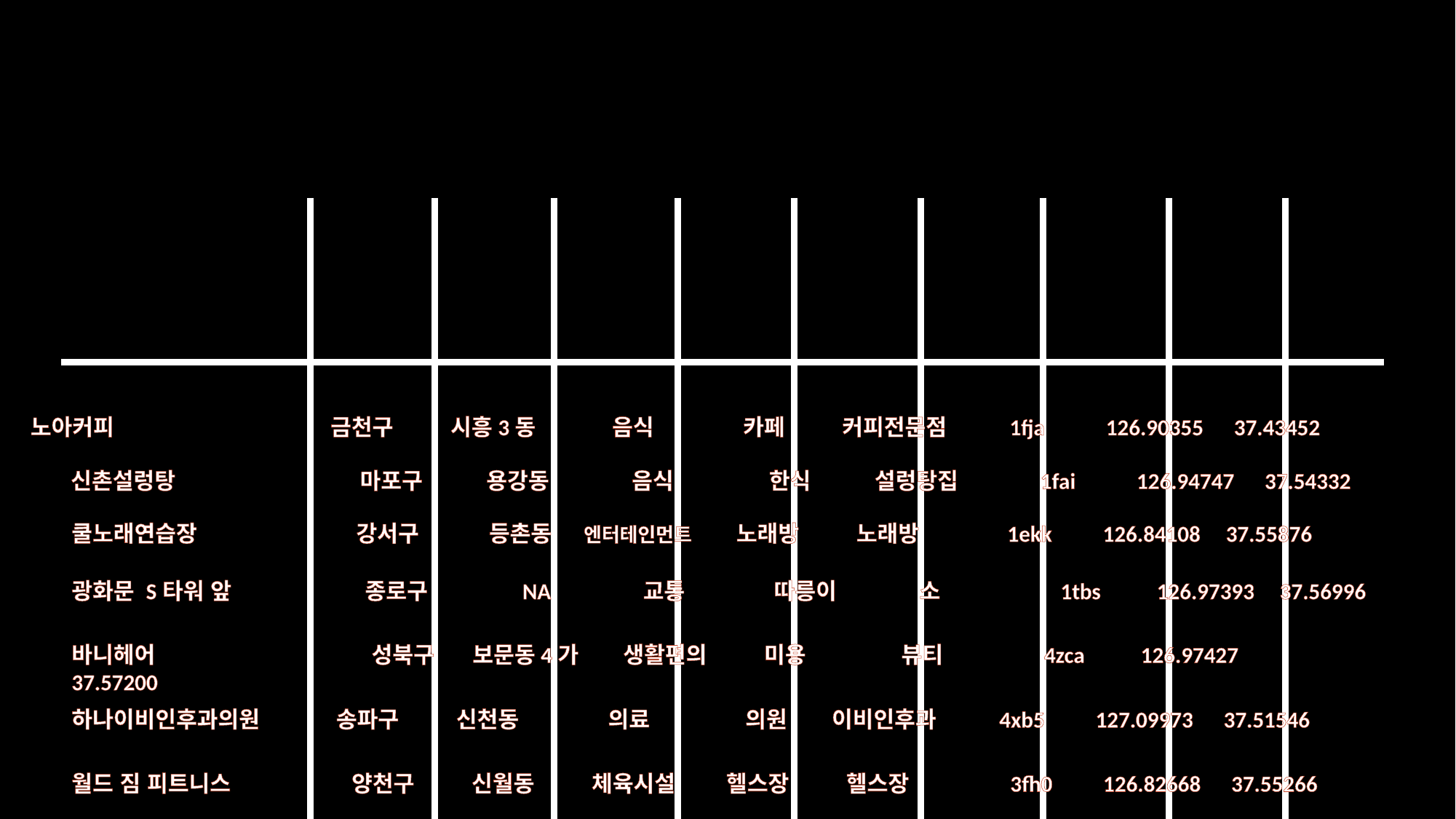

노아커피                                  금천구         시흥3동            음식              카페         커피전문점         1fja            126.90355      37.43452

신촌설렁탕                             마포구          용강동             음식               한식          설렁탕집            1fai            126.94747      37.54332

쿨노래연습장                         강서구           등촌동     엔터테인먼트       노래방         노래방             1ekk          126.84108     37.55876

광화문 S타워 앞                     종로구              NA                 교통              따릉이             소                  1tbs           126.97393     37.56996

바니헤어                                  성북구      보문동4가       생활편의         미용               뷰티               4zca           126.97427      37.57200

하나이비인후과의원            송파구         신천동              의료               의원       이비인후과         4xb5          127.09973      37.51546

월드 짐 피트니스                   양천구         신월동         체육시설        헬스장         헬스장               3fh0          126.82668      37.55266